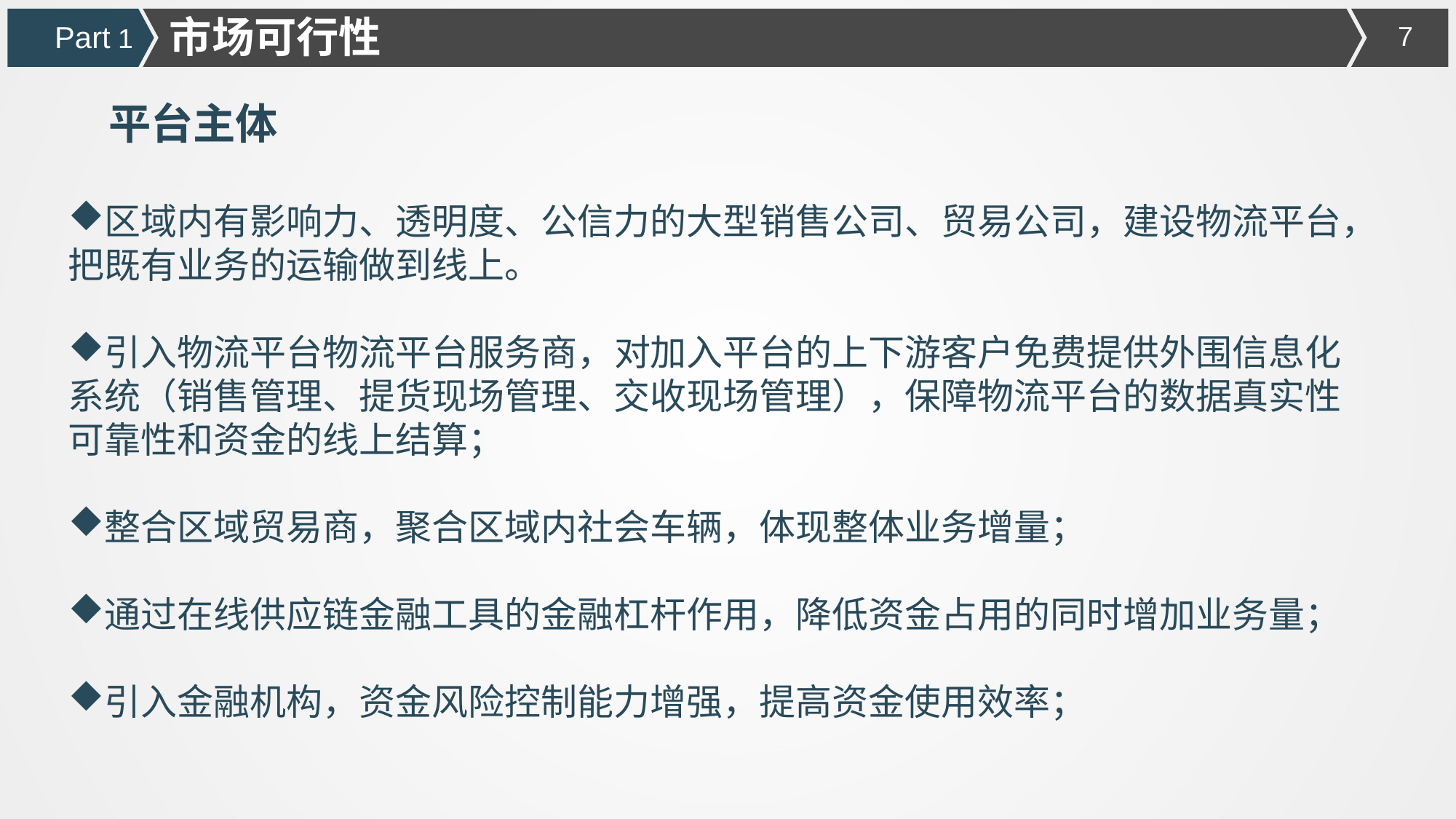

市场可行性

Part 1
    平台主体

区域内有影响力、透明度、公信力的大型销售公司、贸易公司，建设物流平台，把既有业务的运输做到线上。

引入物流平台物流平台服务商，对加入平台的上下游客户免费提供外围信息化系统（销售管理、提货现场管理、交收现场管理），保障物流平台的数据真实性可靠性和资金的线上结算；

整合区域贸易商，聚合区域内社会车辆，体现整体业务增量；

通过在线供应链金融工具的金融杠杆作用，降低资金占用的同时增加业务量；

引入金融机构，资金风险控制能力增强，提高资金使用效率；